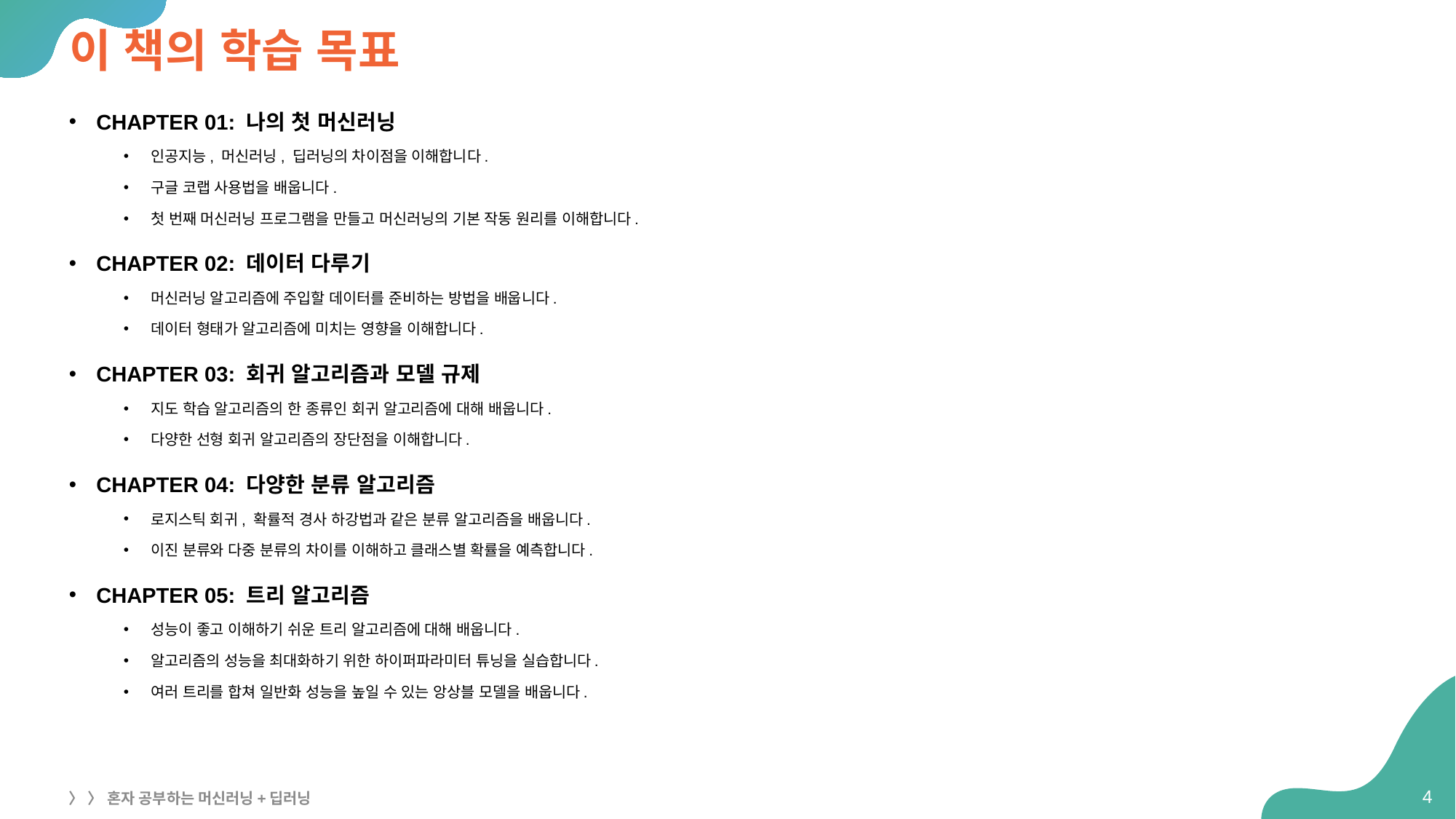

# 이 책의 학습 목표
CHAPTER 01: 나의 첫 머신러닝
인공지능, 머신러닝, 딥러닝의 차이점을 이해합니다.
구글 코랩 사용법을 배웁니다.
첫 번째 머신러닝 프로그램을 만들고 머신러닝의 기본 작동 원리를 이해합니다.
CHAPTER 02: 데이터 다루기
머신러닝 알고리즘에 주입할 데이터를 준비하는 방법을 배웁니다.
데이터 형태가 알고리즘에 미치는 영향을 이해합니다.
CHAPTER 03: 회귀 알고리즘과 모델 규제
지도 학습 알고리즘의 한 종류인 회귀 알고리즘에 대해 배웁니다.
다양한 선형 회귀 알고리즘의 장단점을 이해합니다.
CHAPTER 04: 다양한 분류 알고리즘
로지스틱 회귀, 확률적 경사 하강법과 같은 분류 알고리즘을 배웁니다.
이진 분류와 다중 분류의 차이를 이해하고 클래스별 확률을 예측합니다.
CHAPTER 05: 트리 알고리즘
성능이 좋고 이해하기 쉬운 트리 알고리즘에 대해 배웁니다.
알고리즘의 성능을 최대화하기 위한 하이퍼파라미터 튜닝을 실습합니다.
여러 트리를 합쳐 일반화 성능을 높일 수 있는 앙상블 모델을 배웁니다.
4
〉 〉 혼자 공부하는 머신러닝+딥러닝